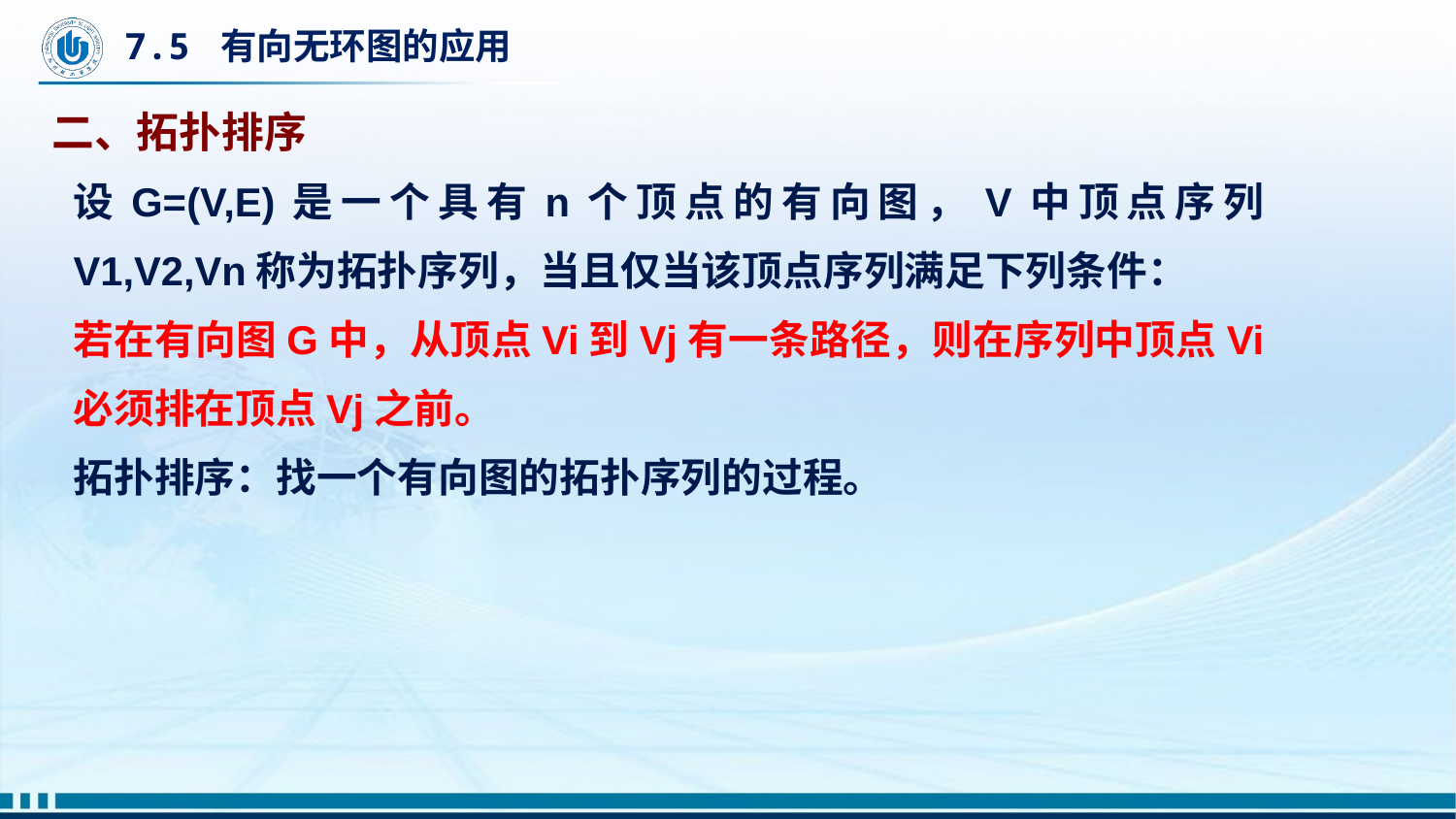

# 7.5 有向无环图的应用
二、拓扑排序
设G=(V,E)是一个具有n个顶点的有向图，V中顶点序列V1,V2,Vn称为拓扑序列，当且仅当该顶点序列满足下列条件：
若在有向图G中，从顶点Vi到Vj有一条路径，则在序列中顶点Vi必须排在顶点Vj之前。
拓扑排序：找一个有向图的拓扑序列的过程。